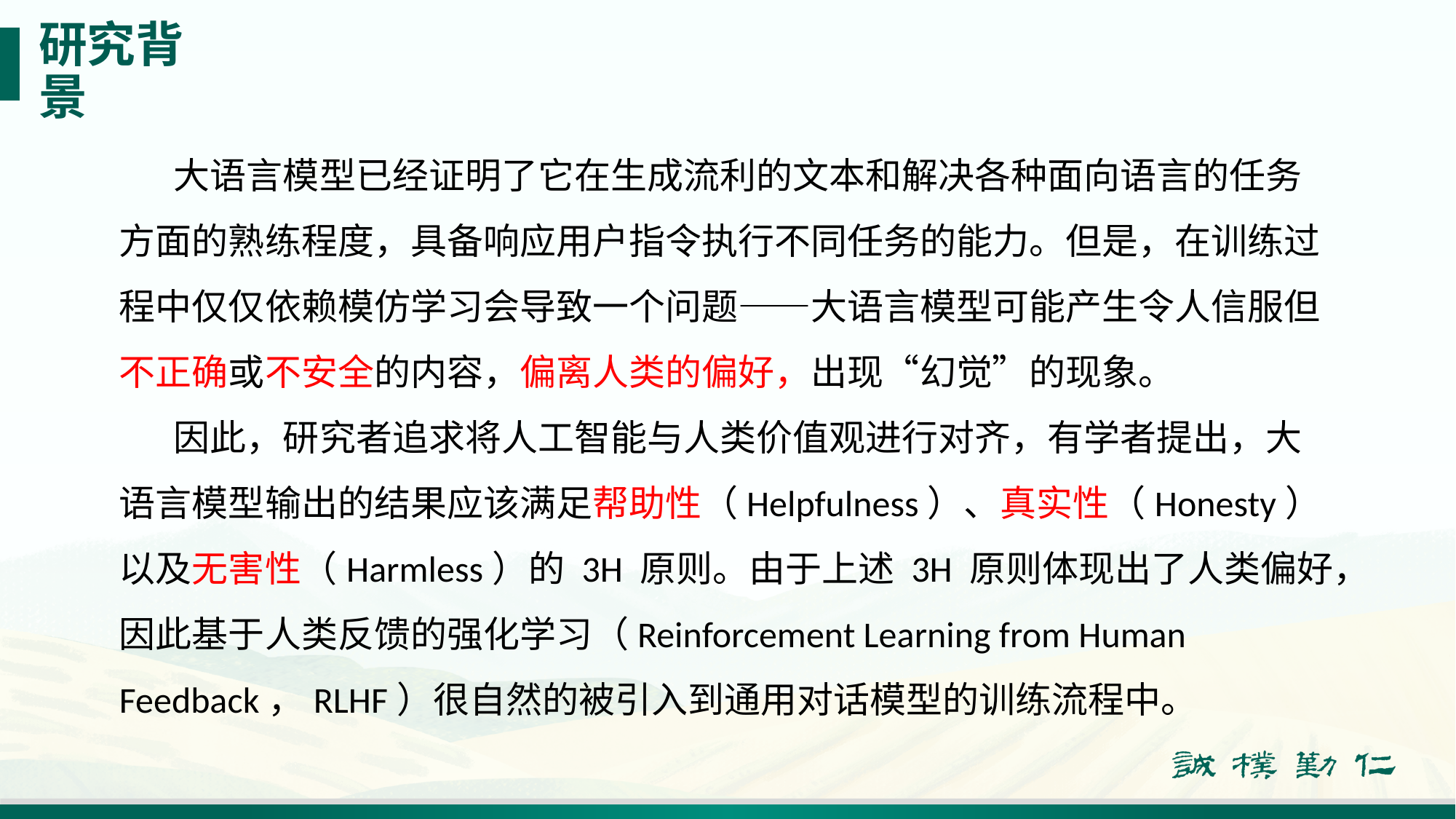

# 研究背景
大语言模型已经证明了它在生成流利的文本和解决各种面向语言的任务方面的熟练程度，具备响应用户指令执行不同任务的能力。但是，在训练过程中仅仅依赖模仿学习会导致一个问题——大语言模型可能产生令人信服但不正确或不安全的内容，偏离人类的偏好，出现“幻觉”的现象。
因此，研究者追求将人工智能与人类价值观进行对齐，有学者提出，大语言模型输出的结果应该满足帮助性（Helpfulness）、真实性（Honesty）以及无害性（Harmless）的 3H 原则。由于上述 3H 原则体现出了人类偏好，因此基于人类反馈的强化学习（Reinforcement Learning from Human Feedback，RLHF）很自然的被引入到通用对话模型的训练流程中。